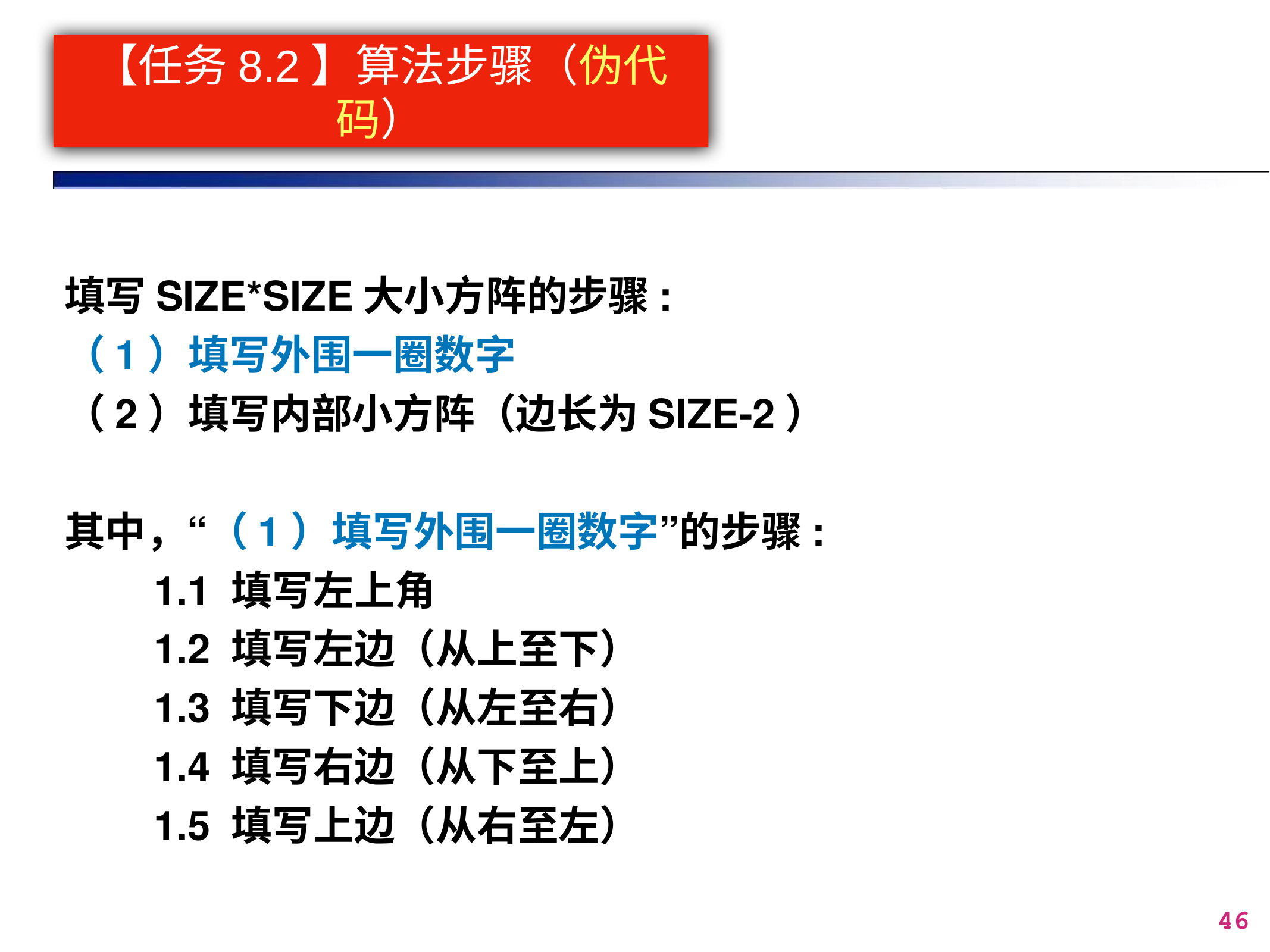

# 【任务8.2】算法步骤（伪代码）
填写SIZE*SIZE大小方阵的步骤:
（1）填写外围一圈数字
（2）填写内部小方阵（边长为SIZE-2）

其中，“（1）填写外围一圈数字”的步骤:
	1.1 填写左上角
	1.2 填写左边（从上至下）
	1.3 填写下边（从左至右）
	1.4 填写右边（从下至上）
	1.5 填写上边（从右至左）
46